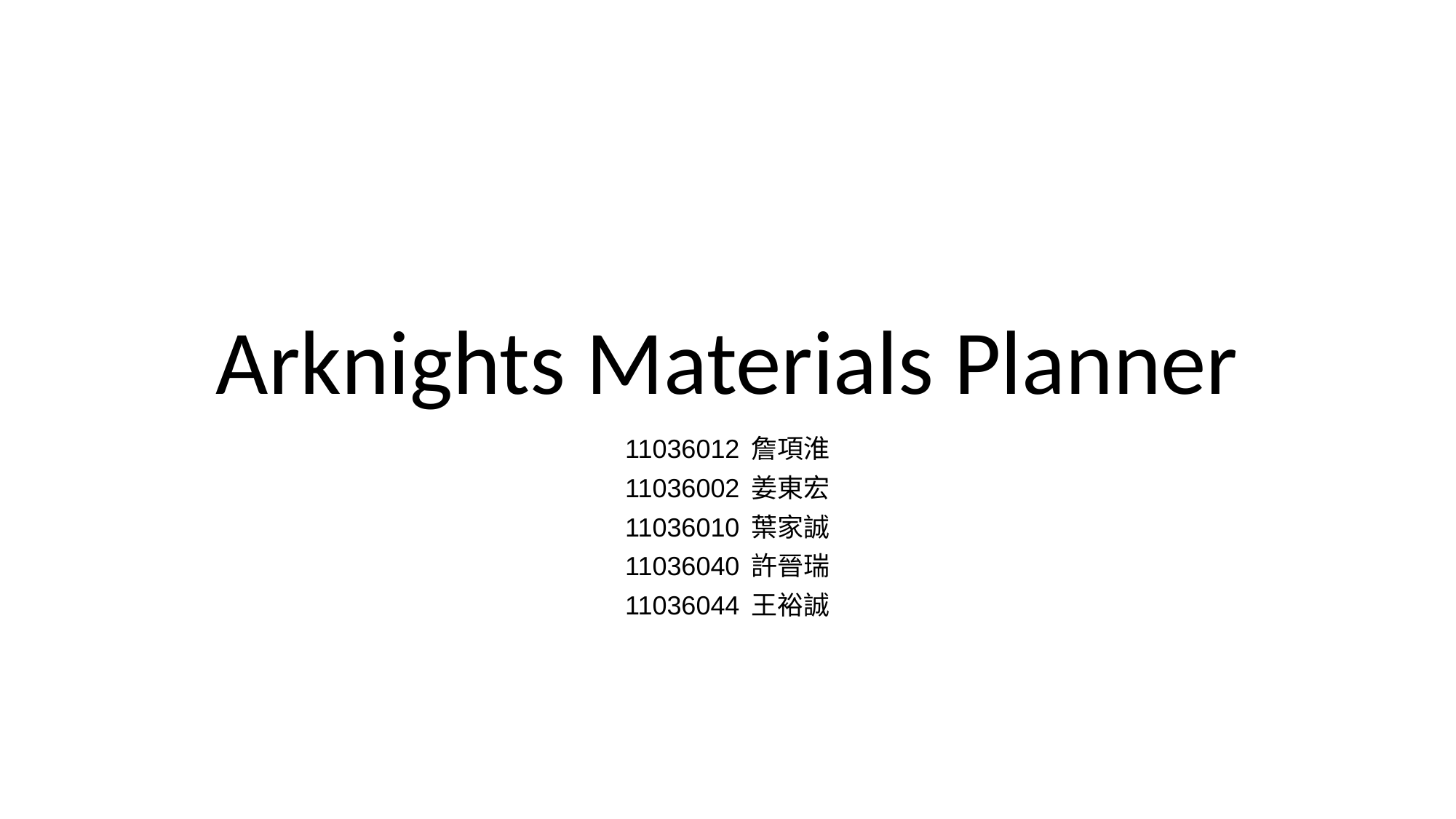

# Arknights Materials Planner
11036012 詹項淮
11036002 姜東宏
11036010 葉家誠
11036040 許晉瑞
11036044 王裕誠